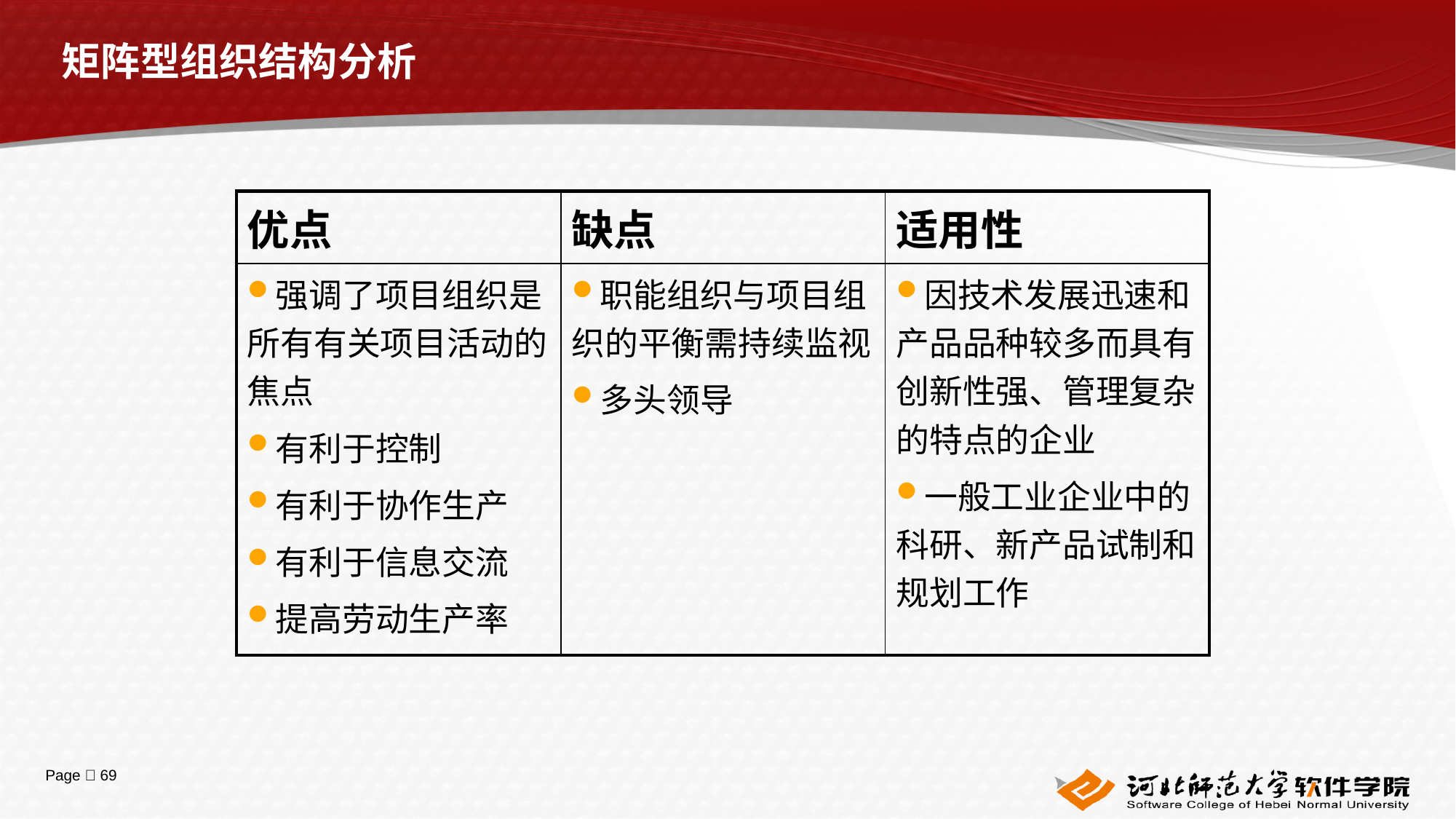

矩阵型组织结构分析
| 优点 | 缺点 | 适用性 |
| --- | --- | --- |
| 强调了项目组织是所有有关项目活动的焦点 有利于控制 有利于协作生产 有利于信息交流 提高劳动生产率 | 职能组织与项目组织的平衡需持续监视 多头领导 | 因技术发展迅速和产品品种较多而具有创新性强、管理复杂的特点的企业 一般工业企业中的科研、新产品试制和规划工作 |